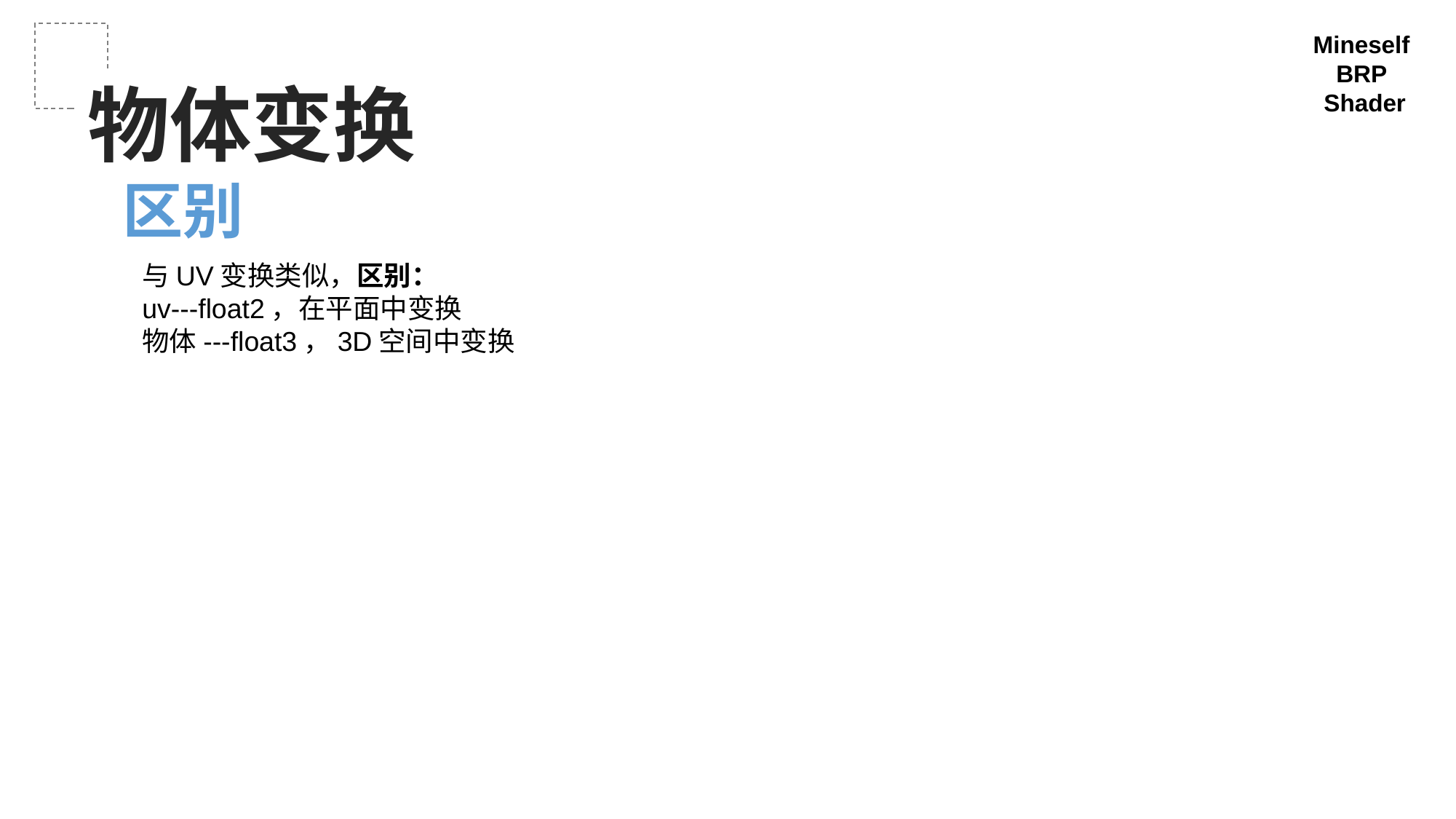

Mineself
BRP
Shader

物体变换
区别
与UV变换类似，区别：
uv---float2，在平面中变换
物体---float3，3D空间中变换